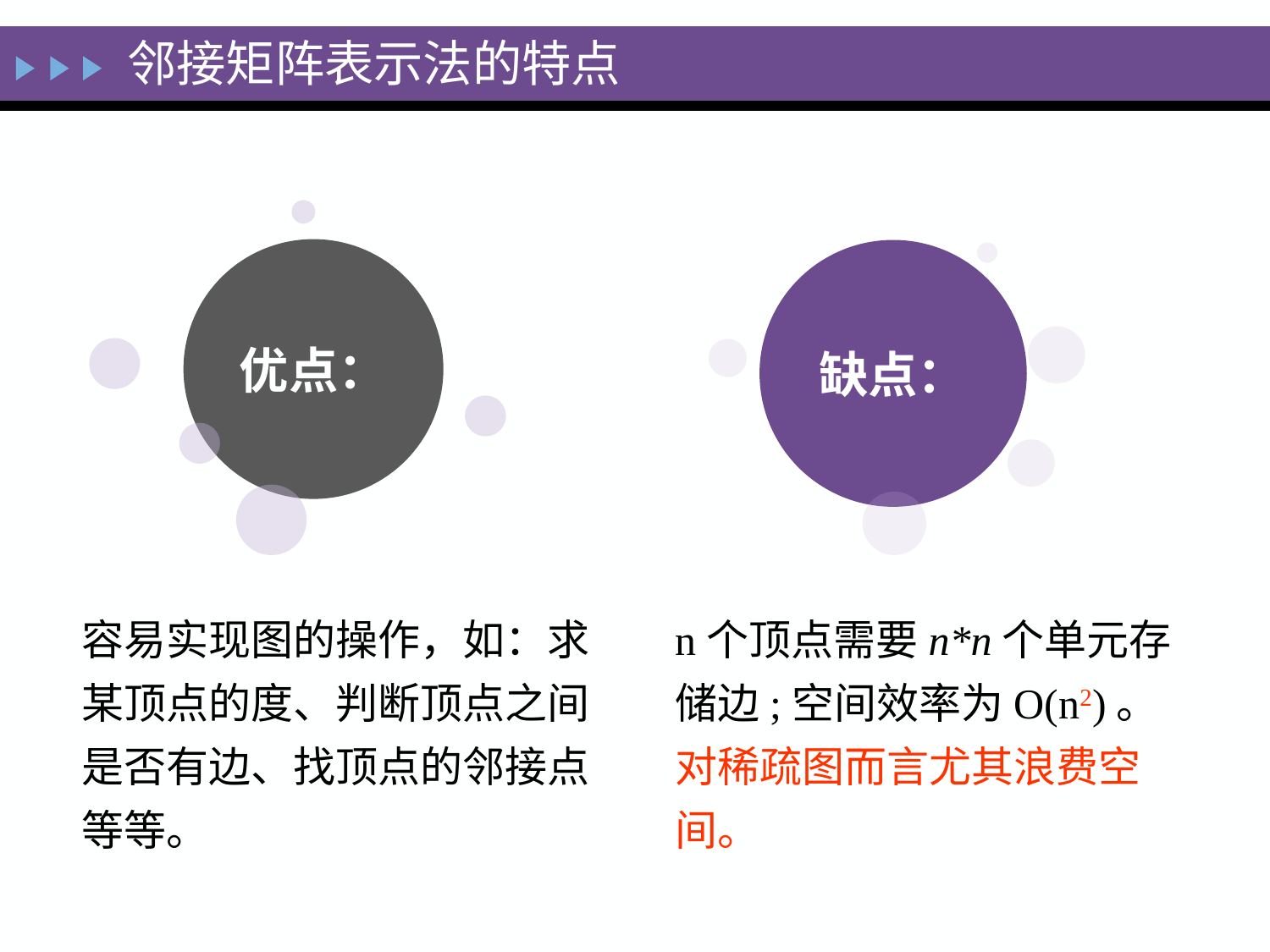

邻接矩阵表示法的特点

优点：

缺点：

容易实现图的操作，如：求某顶点的度、判断顶点之间是否有边、找顶点的邻接点等等。
n个顶点需要n*n个单元存储边;空间效率为O(n2)。 对稀疏图而言尤其浪费空间。